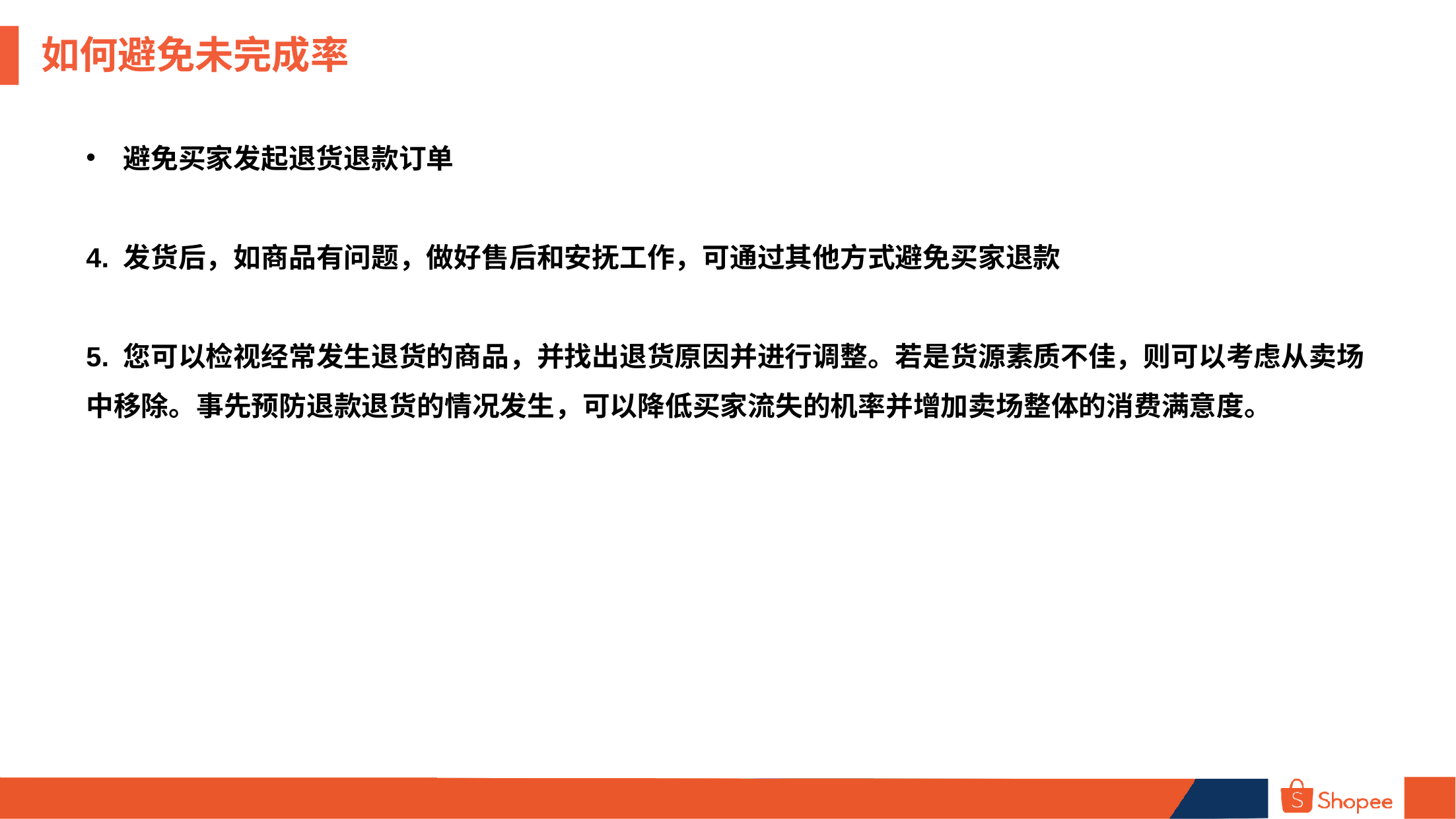

如何避免未完成率
避免买家发起退货退款订单

4. 发货后，如商品有问题，做好售后和安抚工作，可通过其他方式避免买家退款

5. 您可以检视经常发生退货的商品，并找出退货原因并进行调整。若是货源素质不佳，则可以考虑从卖场中移除。事先预防退款退货的情况发生，可以降低买家流失的机率并增加卖场整体的消费满意度。